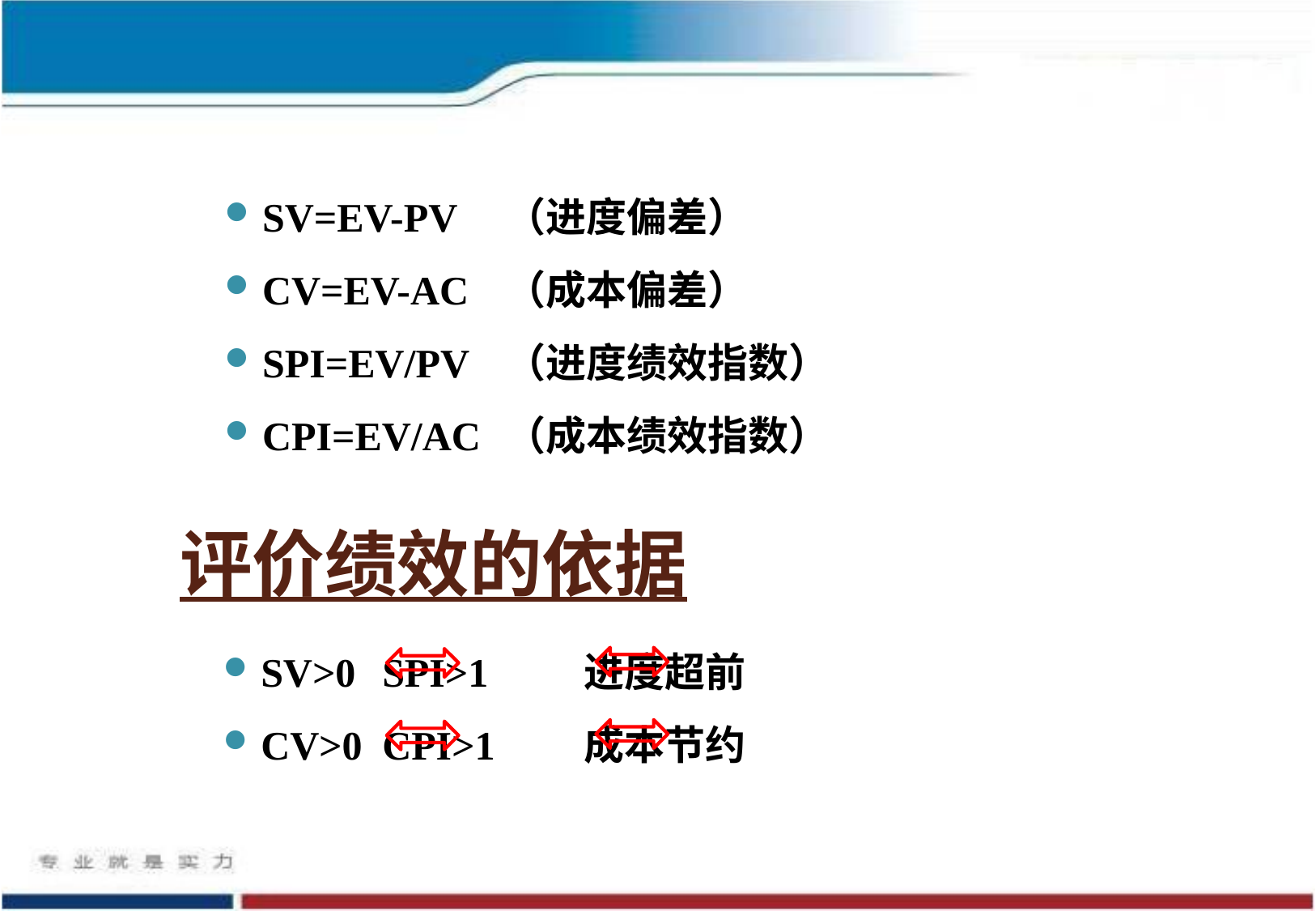

SV=EV-PV	（进度偏差）
CV=EV-AC	（成本偏差）
SPI=EV/PV	（进度绩效指数）
CPI=EV/AC	（成本绩效指数）
评价绩效的依据
SV>0	SPI>1	       进度超前
CV>0	CPI>1	       成本节约